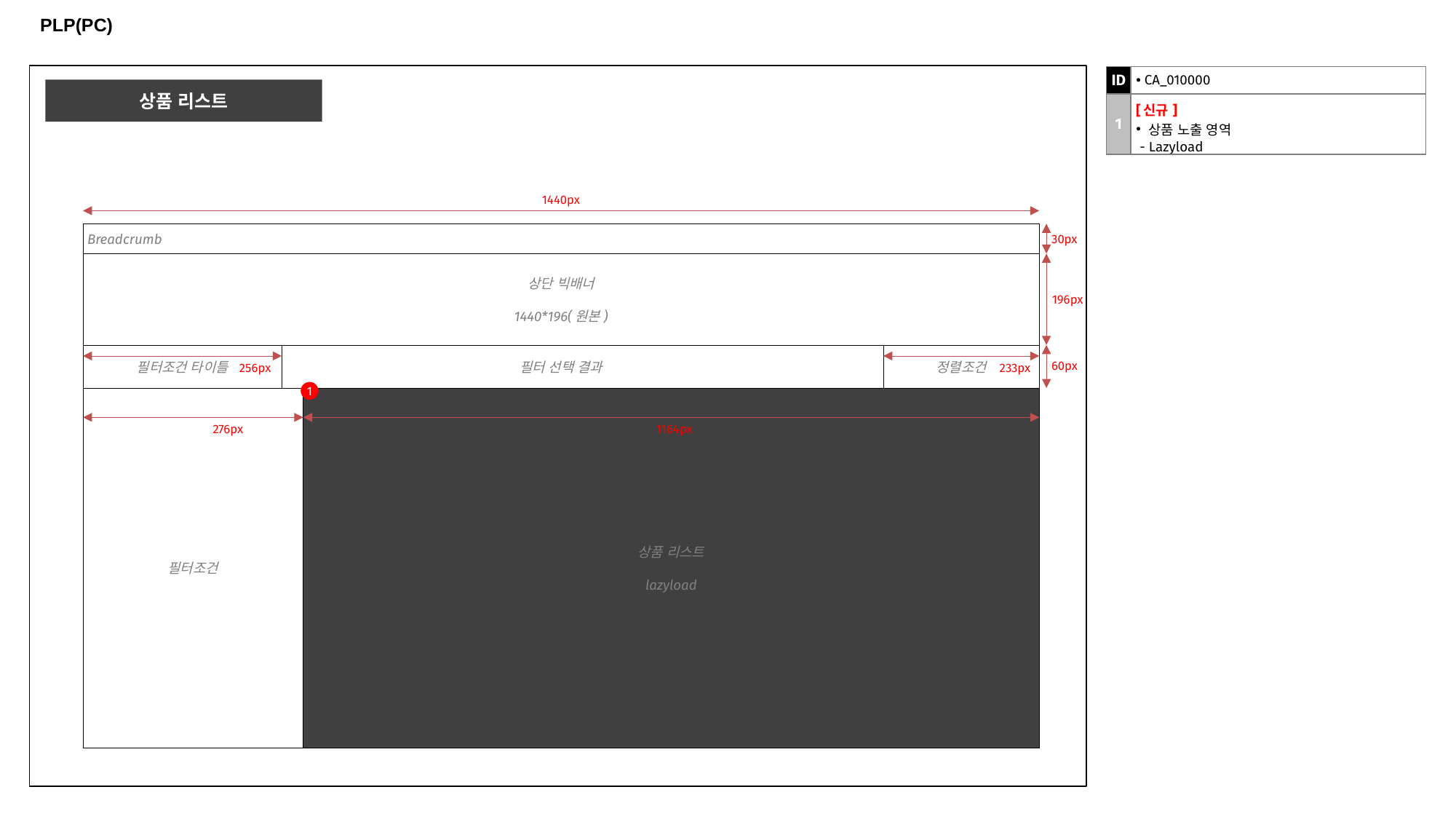

# PLP(PC)

| ID | CA\_010000 |
| --- | --- |
| 1 | [신규] 상품 노출 영역 - Lazyload |
상품 리스트
1440px
Breadcrumb
30px
상단 빅배너

1440*196(원본)
196px
필터 선택 결과
필터조건 타이틀
정렬조건
60px
256px
233px
1
필터조건
상품 리스트

lazyload
276px
1164px